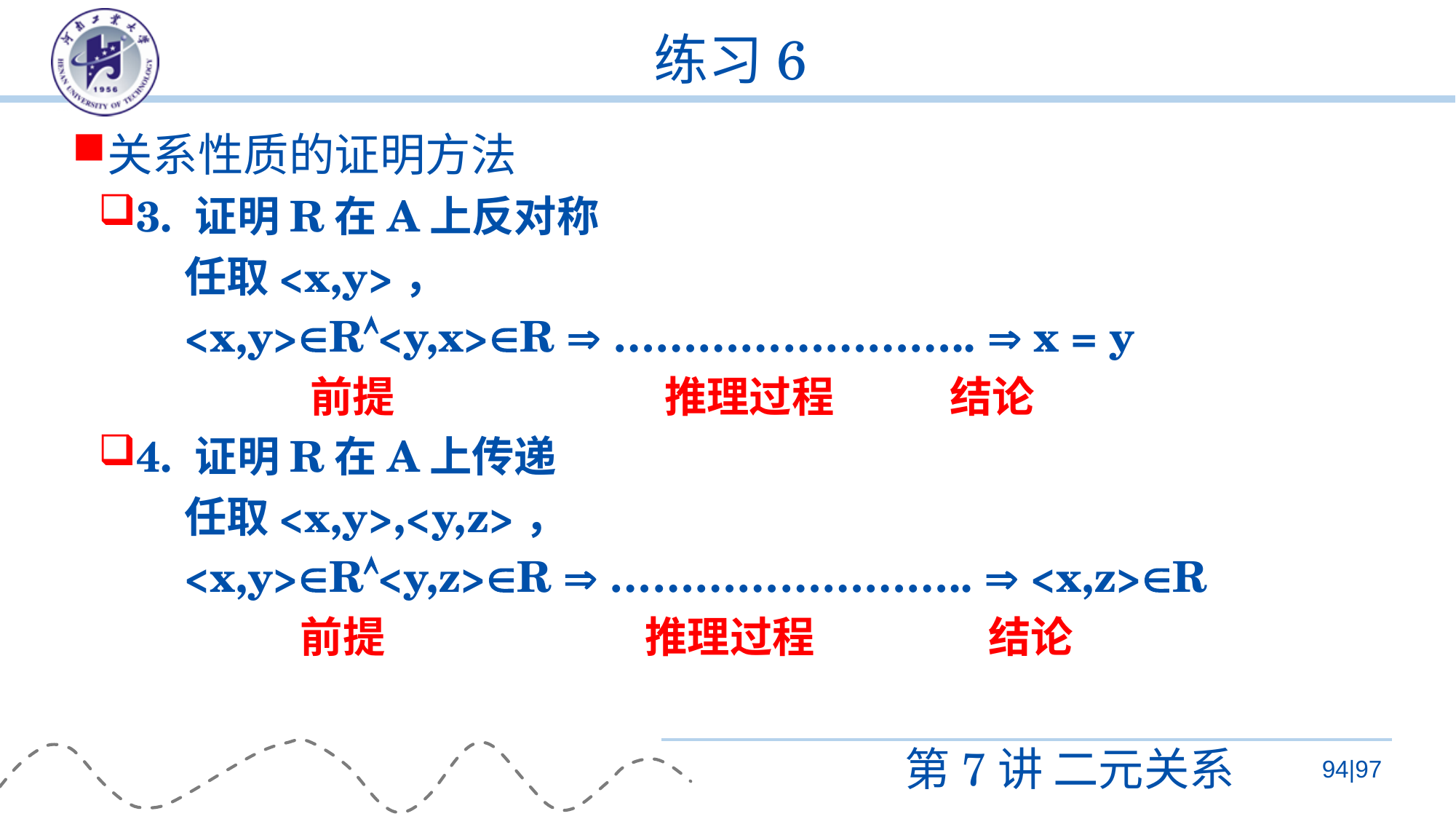

# 练习6
关系性质的证明方法
3. 证明R在A上反对称
任取<x,y>，
<x,y>∈R∧<y,x>∈R ⇒ …………………….. ⇒ x = y
            前提                            推理过程            结论
4. 证明R在A上传递
任取<x,y>,<y,z>，
<x,y>∈R∧<y,z>∈R ⇒ …………………….. ⇒ <x,z>∈R
           前提                           推理过程                  结论
第7讲 二元关系
94|97